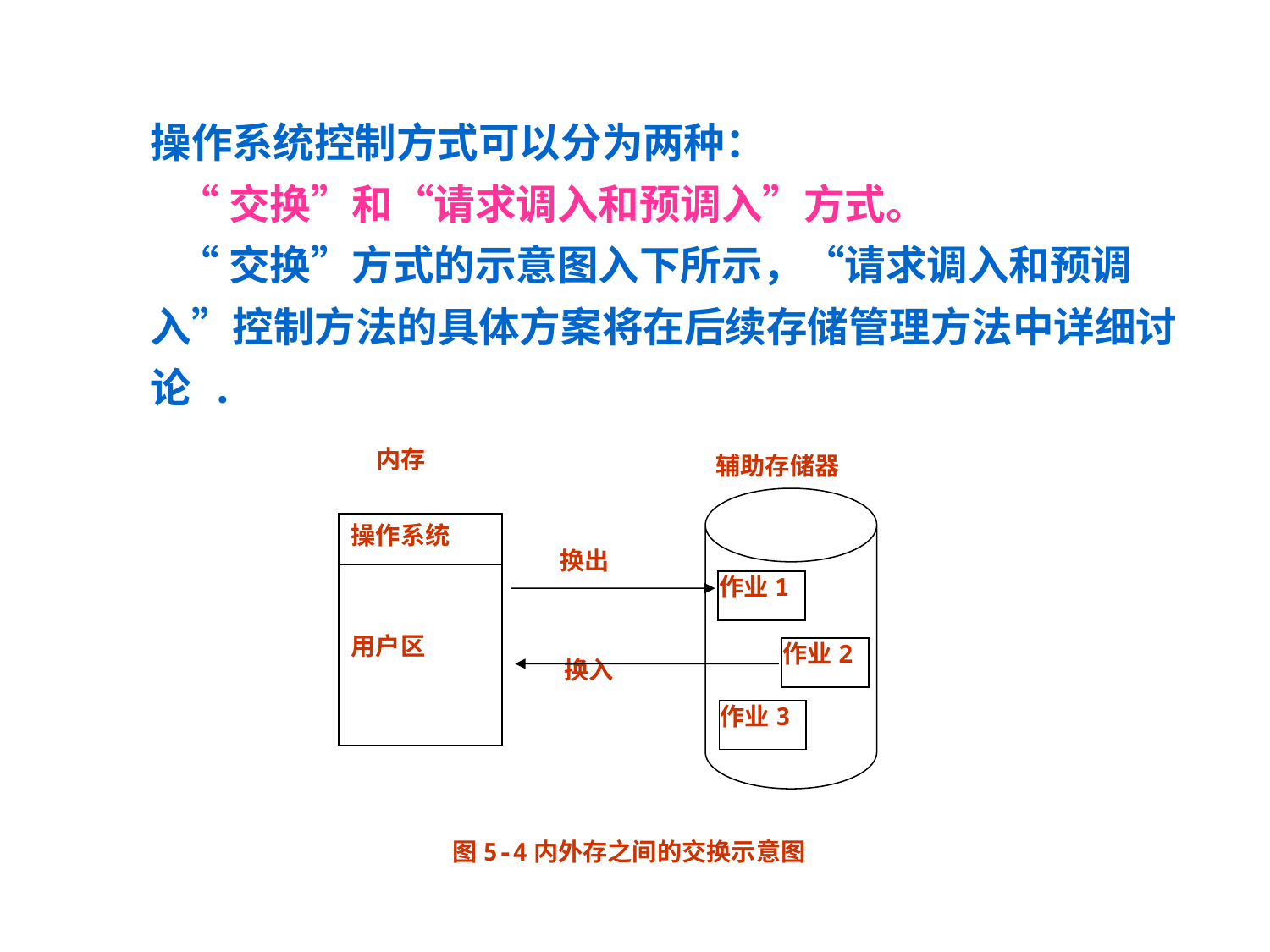

操作系统控制方式可以分为两种：
   “交换”和“请求调入和预调入”方式。
   “交换”方式的示意图入下所示，“请求调入和预调
入”控制方法的具体方案将在后续存储管理方法中详细讨
论 .
辅助存储器
内存
操作系统

用户区

换出
作业1

作业2
换入

作业3
图5-4内外存之间的交换示意图